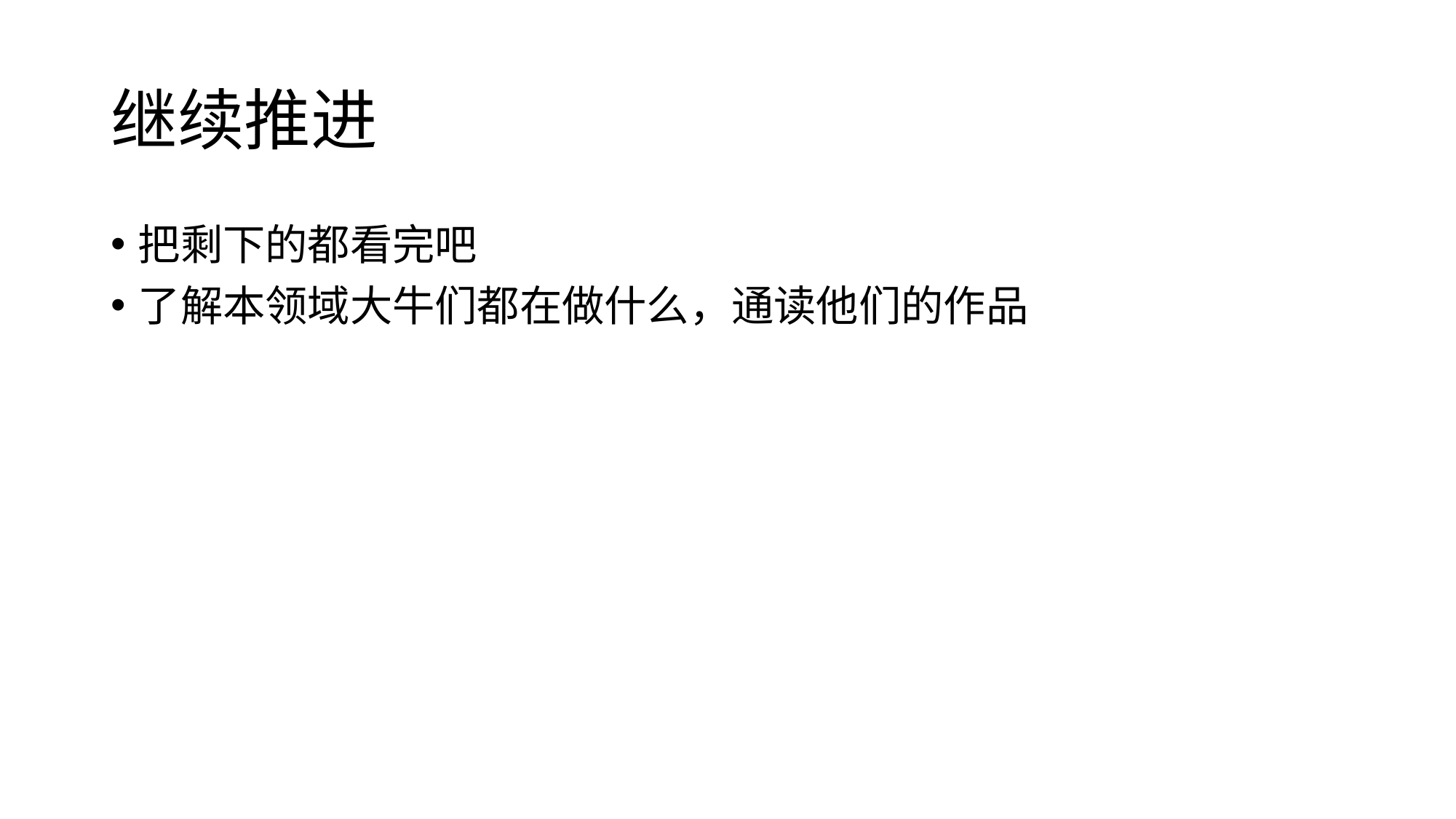

# 继续推进
把剩下的都看完吧
了解本领域大牛们都在做什么，通读他们的作品